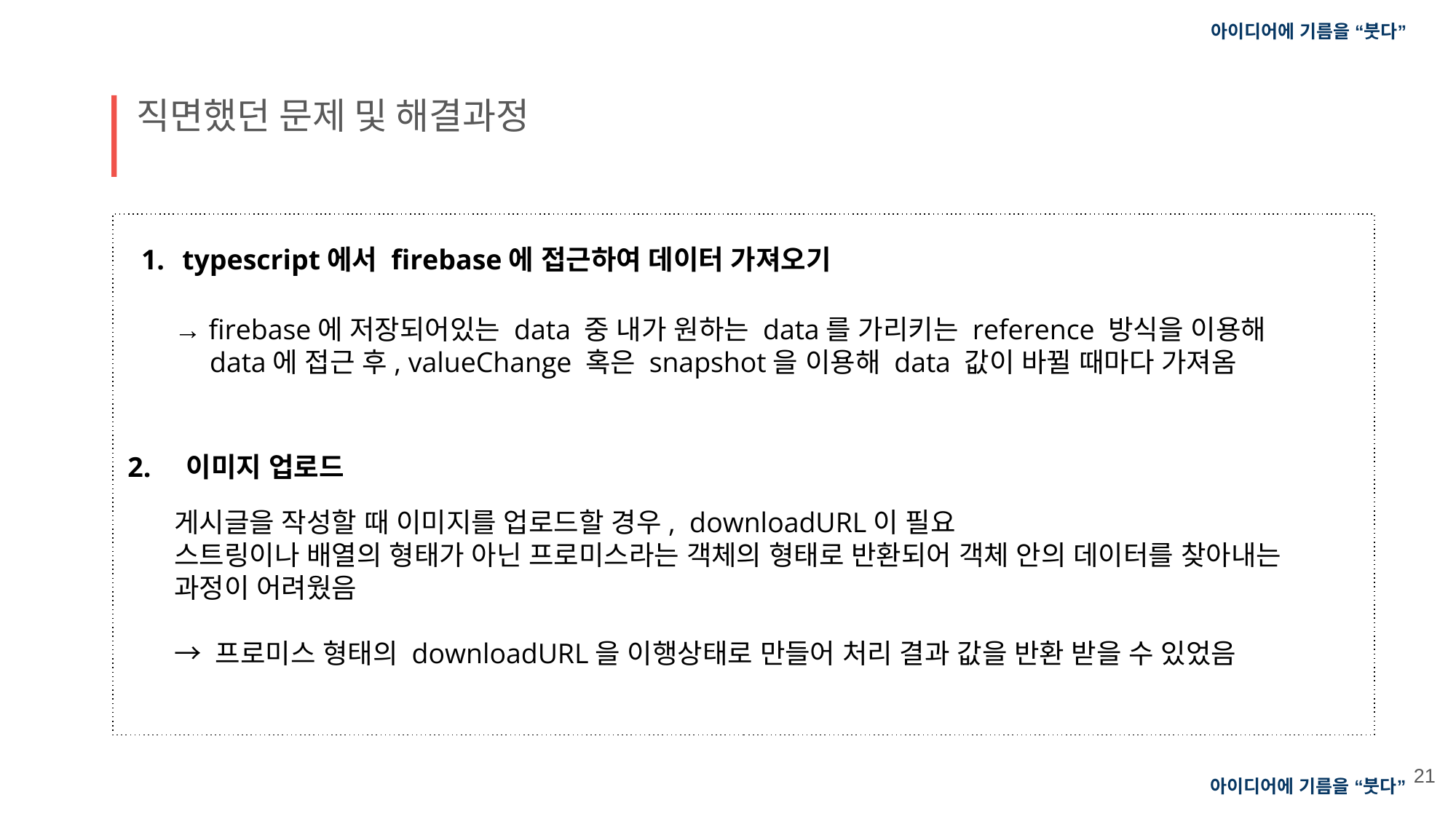

아이디어에 기름을 “붓다”
직면했던 문제 및 해결과정

typescript에서 firebase에 접근하여 데이터 가져오기
→ firebase에 저장되어있는 data 중 내가 원하는 data를 가리키는 reference 방식을 이용해
     data에 접근 후, valueChange 혹은 snapshot을 이용해 data 값이 바뀔 때마다 가져옴
2.    이미지 업로드
게시글을 작성할 때 이미지를 업로드할 경우,  downloadURL이 필요
스트링이나 배열의 형태가 아닌 프로미스라는 객체의 형태로 반환되어 객체 안의 데이터를 찾아내는 과정이 어려웠음

→ 프로미스 형태의 downloadURL을 이행상태로 만들어 처리 결과 값을 반환 받을 수 있었음
21
아이디어에 기름을 “붓다”